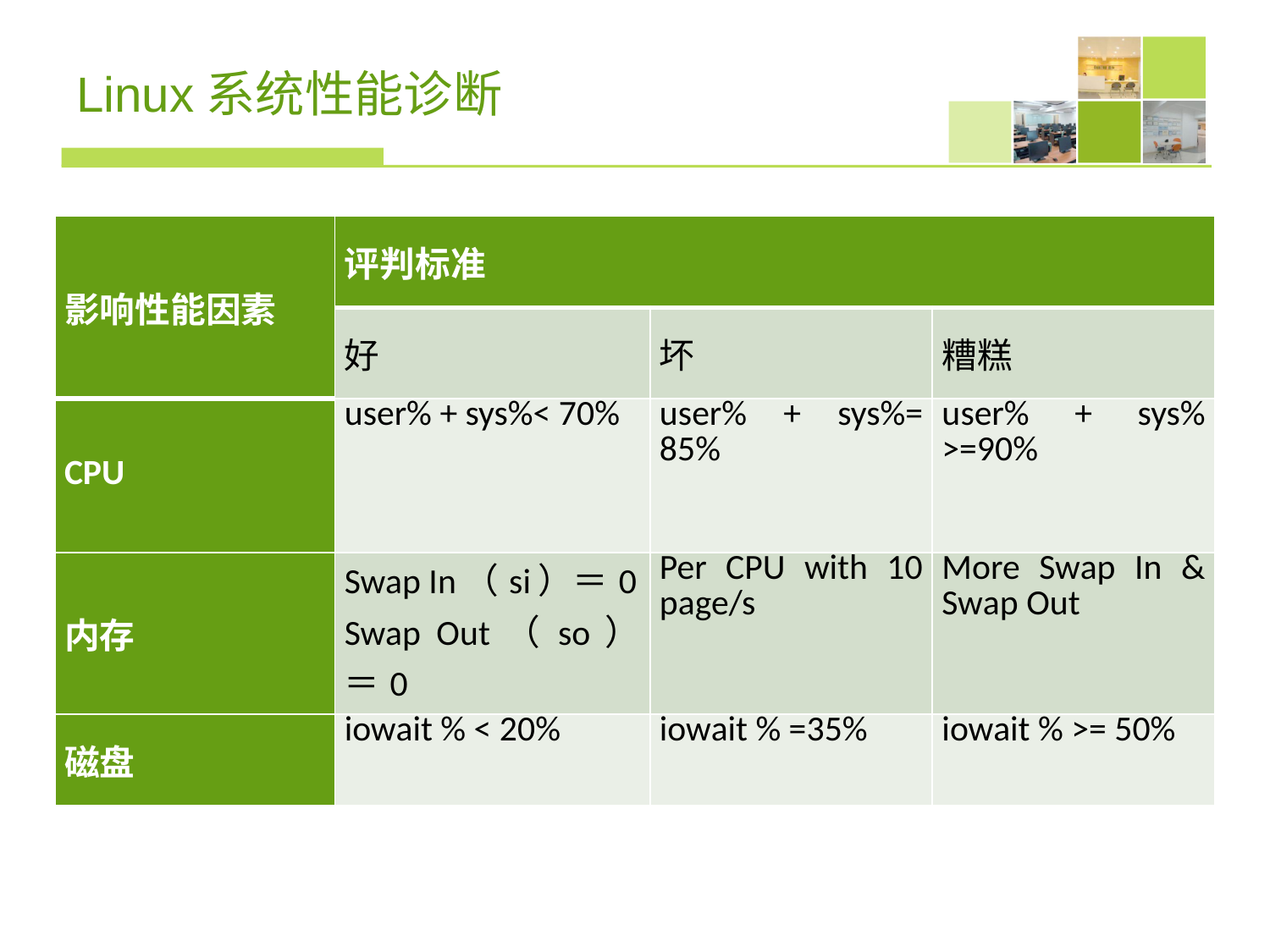

# Linux系统性能诊断
| 影响性能因素 | 评判标准 |  |  |
| --- | --- | --- | --- |
|  | 好 | 坏 | 糟糕 |
| CPU | user% + sys%< 70% | user% + sys%= 85% | user% + sys% >=90% |
| 内存 | Swap In（si）＝0 Swap Out（so）＝0 | Per CPU with 10 page/s | More Swap In & Swap Out |
| 磁盘 | iowait % < 20% | iowait % =35% | iowait % >= 50% |